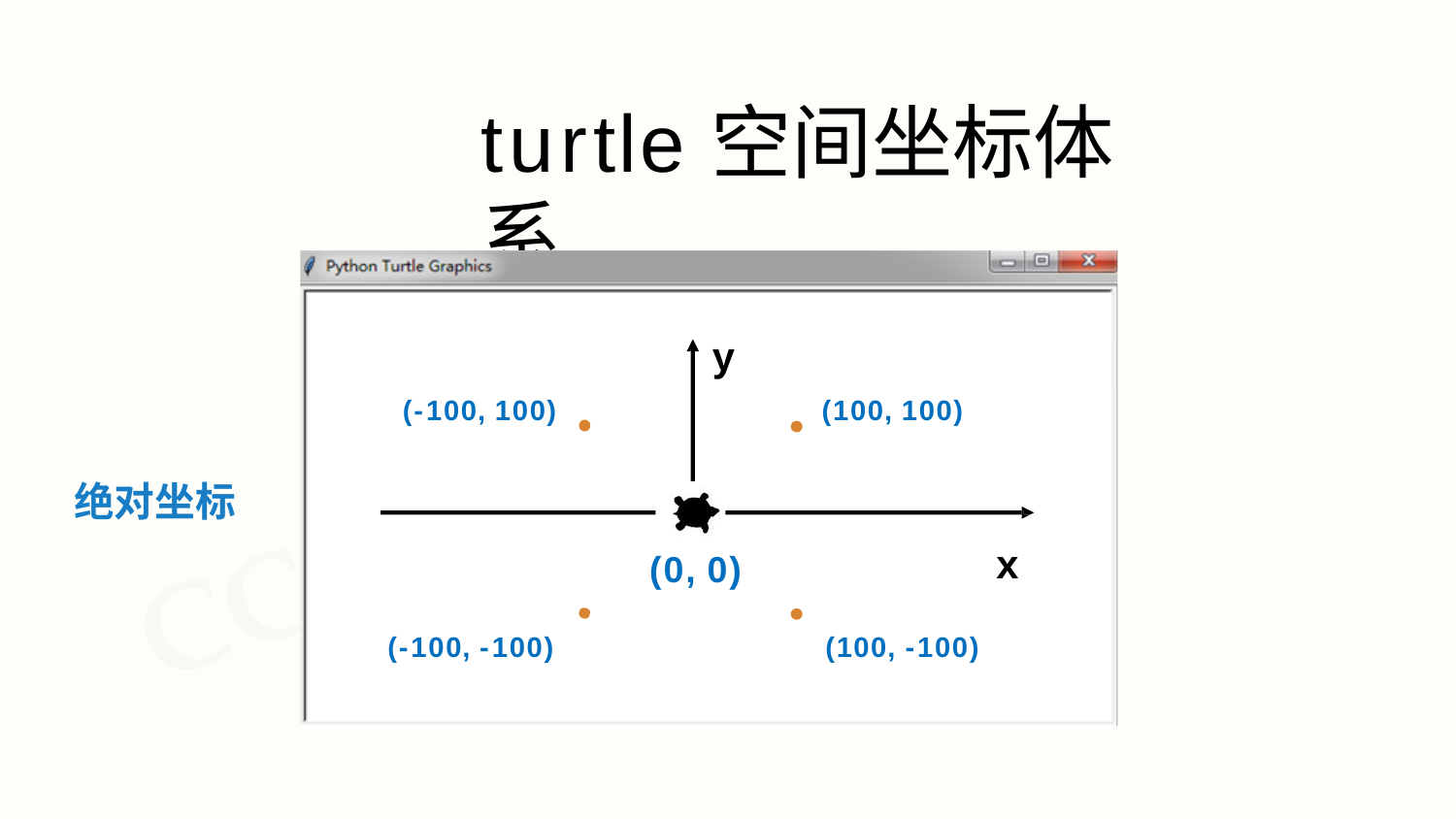

# turtle空间坐标体系

y

(-100, 100)
(100, 100)

绝对坐标

x
(0, 0)

(-100, -100)
(100, -100)